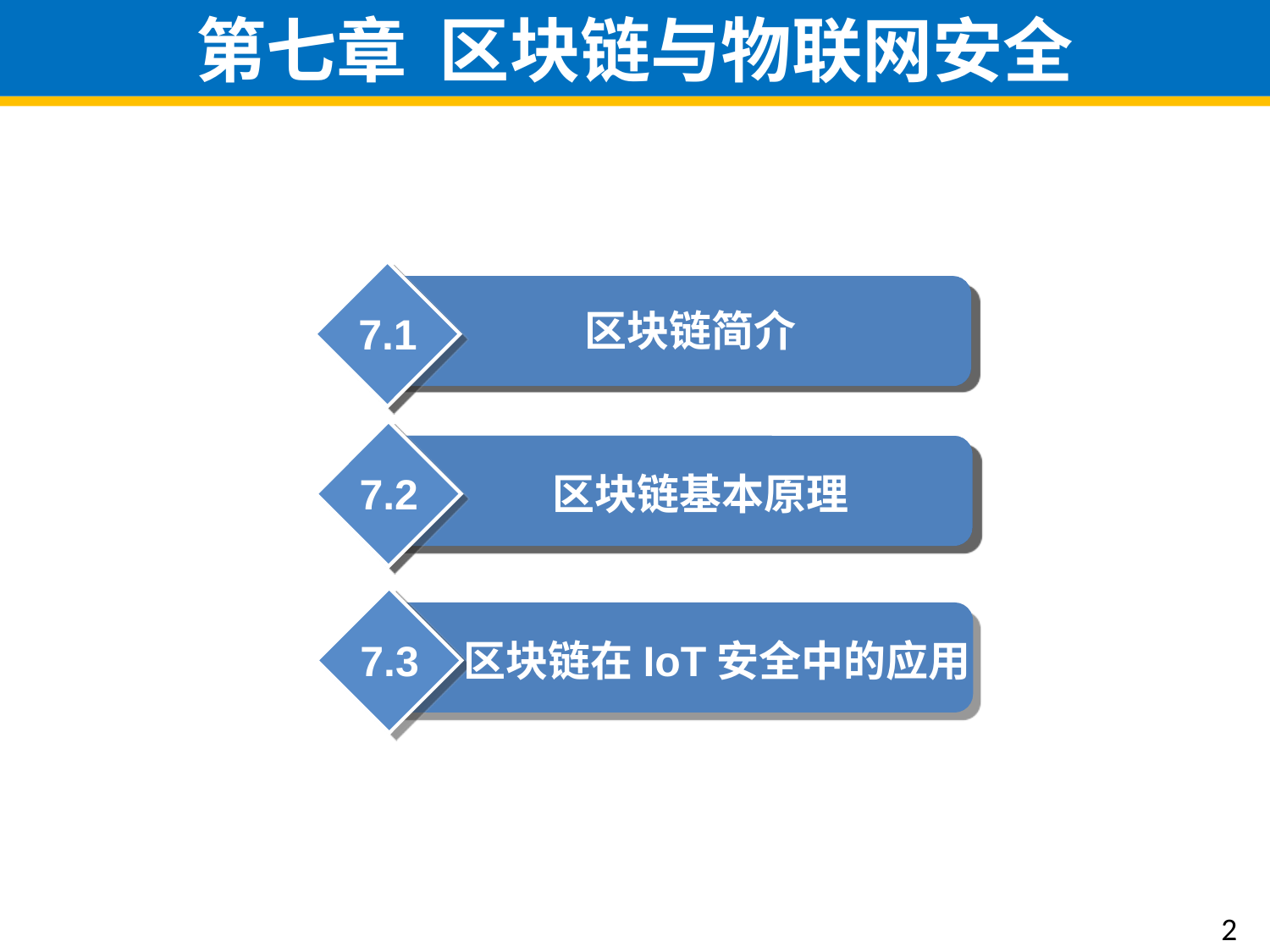

# 第七章  区块链与物联网安全

区块链简介
7.1

区块链简介
7.1

        隐私保护技术
7.2

区块链基本原理
7.2

区块链在IoT安全中的应用
7.3
2